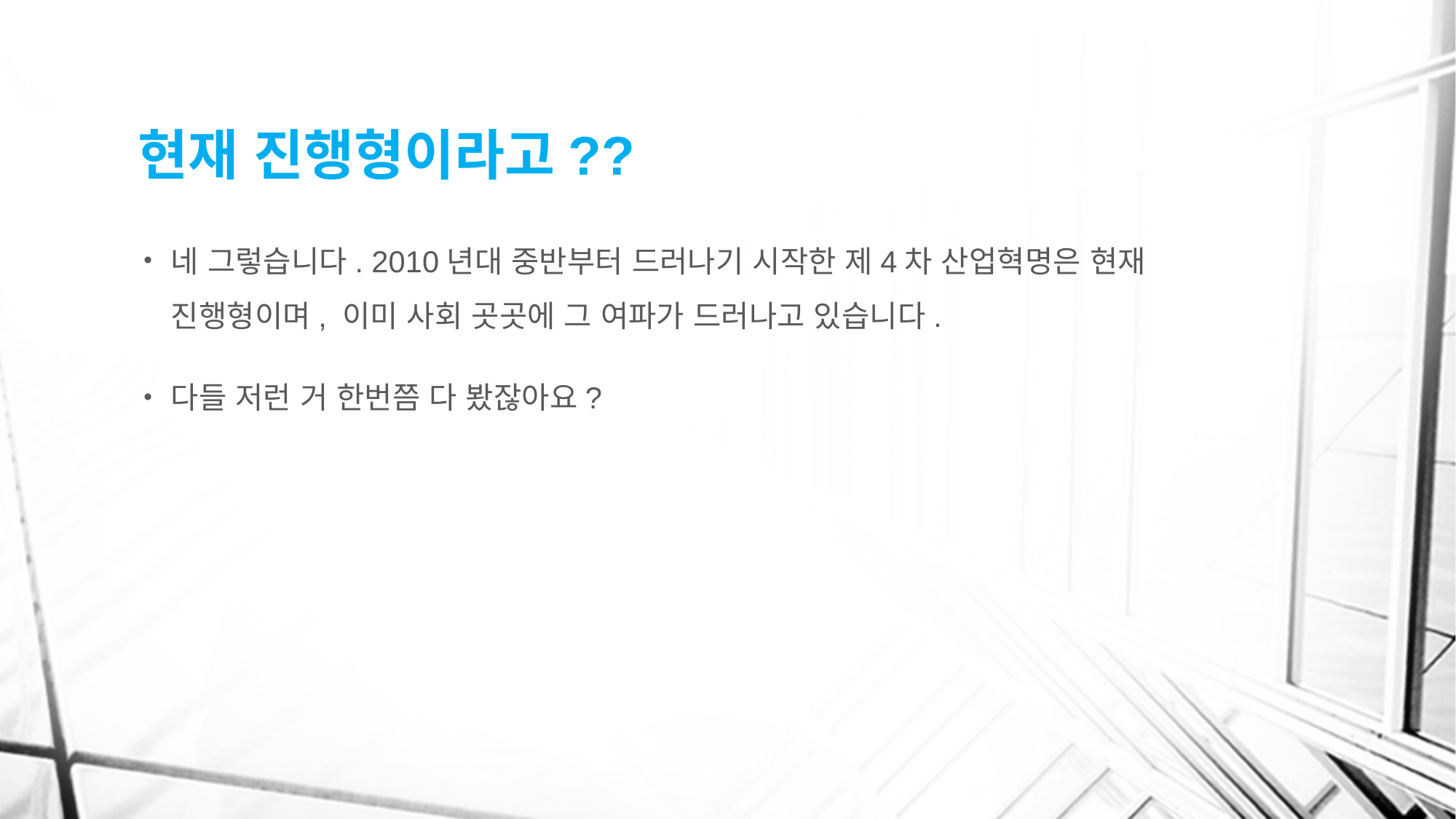

# 현재 진행형이라고??
네 그렇습니다. 2010년대 중반부터 드러나기 시작한 제4차 산업혁명은 현재 진행형이며, 이미 사회 곳곳에 그 여파가 드러나고 있습니다.
다들 저런 거 한번쯤 다 봤잖아요?